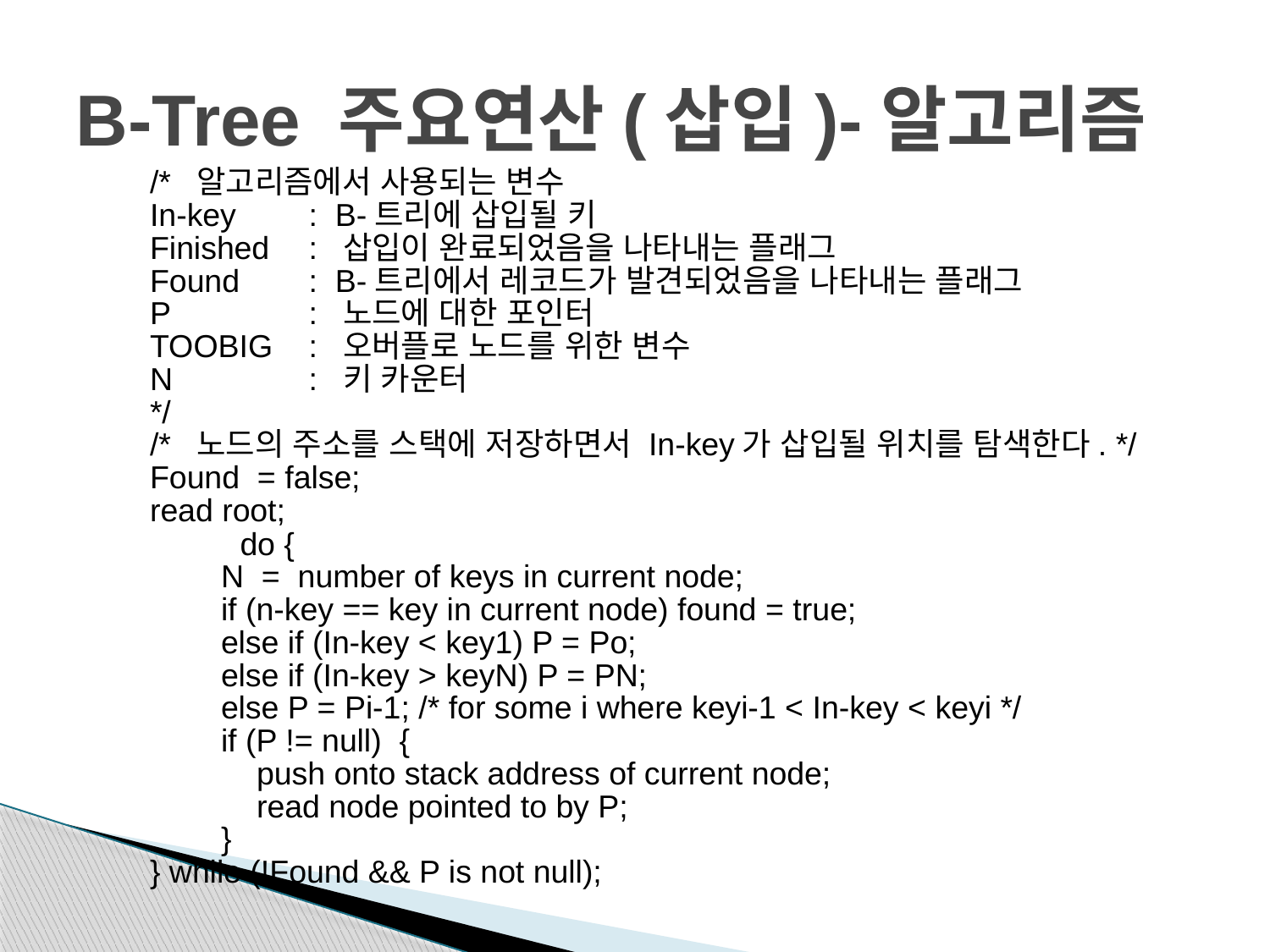

# B-Tree 주요연산(삽입)-알고리즘
/*  알고리즘에서 사용되는 변수
In-key   	:  B-트리에 삽입될 키
Finished 	:  삽입이 완료되었음을 나타내는 플래그
Found    	:  B-트리에서 레코드가 발견되었음을 나타내는 플래그
P        	:  노드에 대한 포인터
TOOBIG 	:  오버플로 노드를 위한 변수
N        	:  키 카운터
*/
/*  노드의 주소를 스택에 저장하면서 In-key가 삽입될 위치를 탐색한다. */
Found  = false;
read root;
		do {
        N  =  number of keys in current node;
        if (n-key == key in current node) found = true;
        else if (In-key < key1) P = Po;
        else if (In-key > keyN) P = PN;
        else P = Pi-1; /* for some i where keyi-1 < In-key < keyi */
        if (P != null)  {
            push onto stack address of current node;
            read node pointed to by P;
        }
} while (!Found && P is not null);